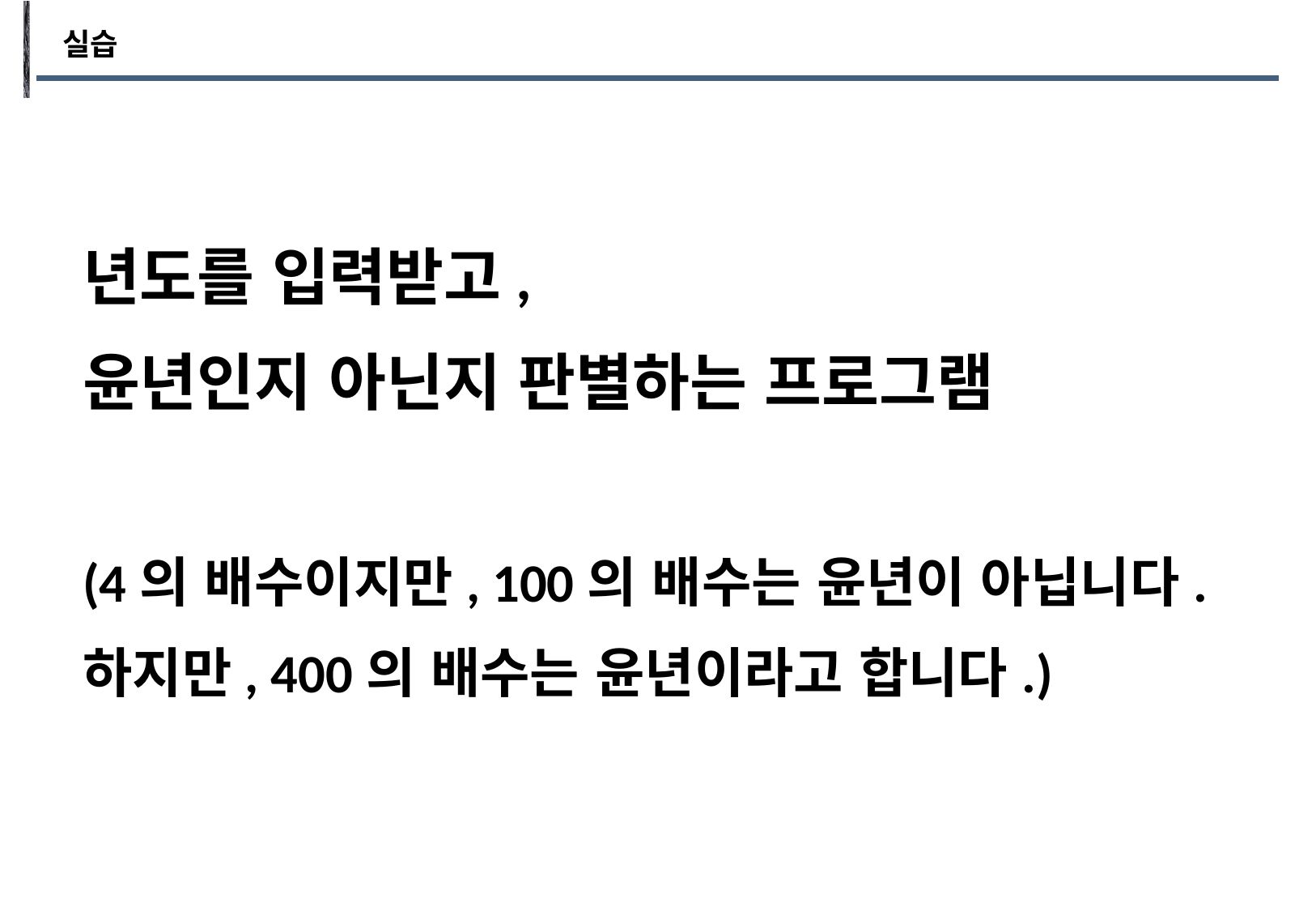

실습

년도를 입력받고,
윤년인지 아닌지 판별하는 프로그램

(4의 배수이지만, 100의 배수는 윤년이 아닙니다. 하지만, 400의 배수는 윤년이라고 합니다.)